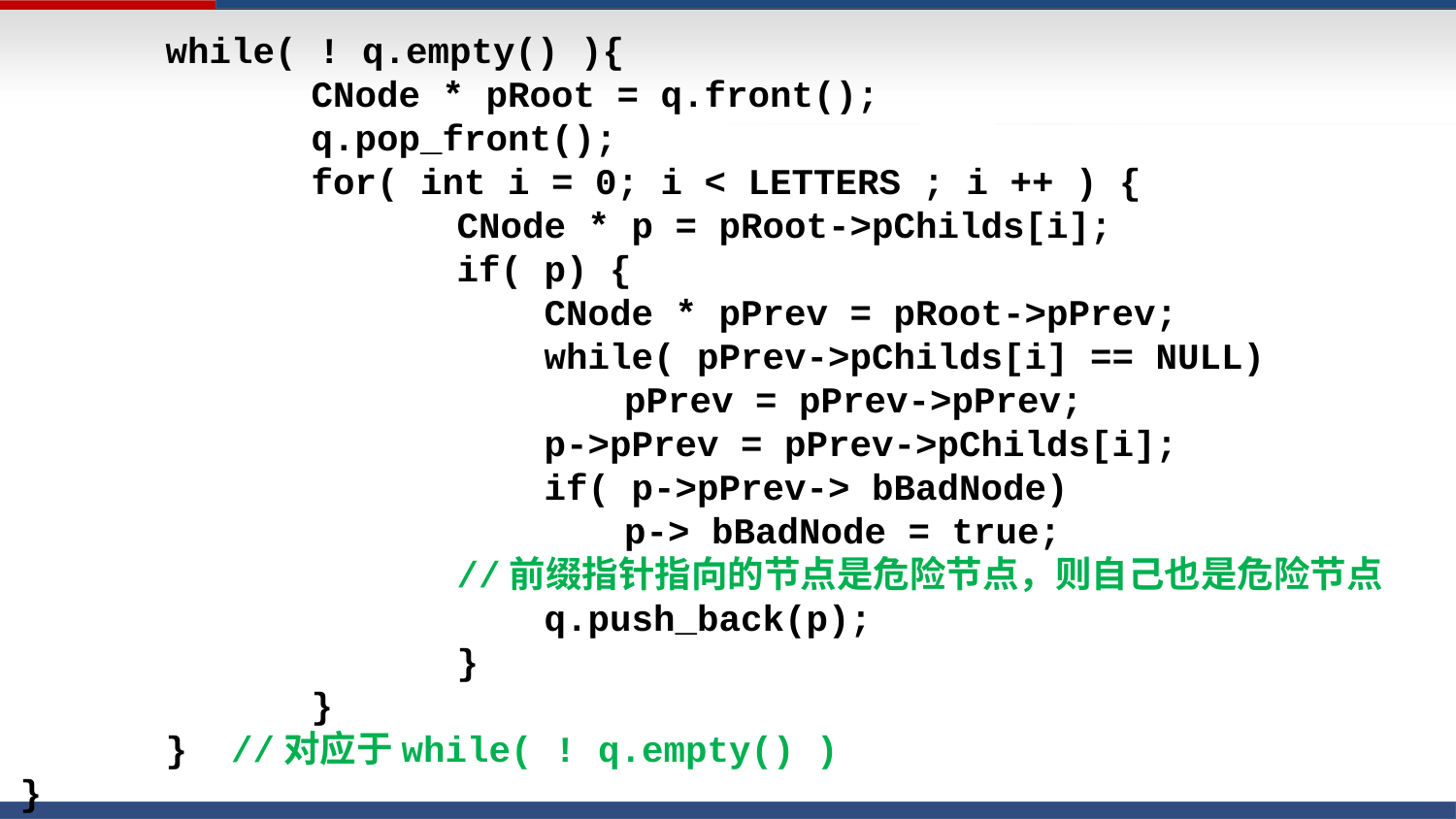

while( ! q.empty() ){
		CNode * pRoot = q.front();
		q.pop_front();
		for( int i = 0; i < LETTERS ; i ++ ) {
			CNode * p = pRoot->pChilds[i];
			if( p) {
			    CNode * pPrev = pRoot->pPrev;
			    while( pPrev->pChilds[i] == NULL)
				 pPrev = pPrev->pPrev;
			    p->pPrev = pPrev->pChilds[i];
			    if( p->pPrev-> bBadNode)
				 p-> bBadNode = true;
			//前缀指针指向的节点是危险节点，则自己也是危险节点
 			    q.push_back(p);
			}
		}
	}  //对应于while( ! q.empty() )
}